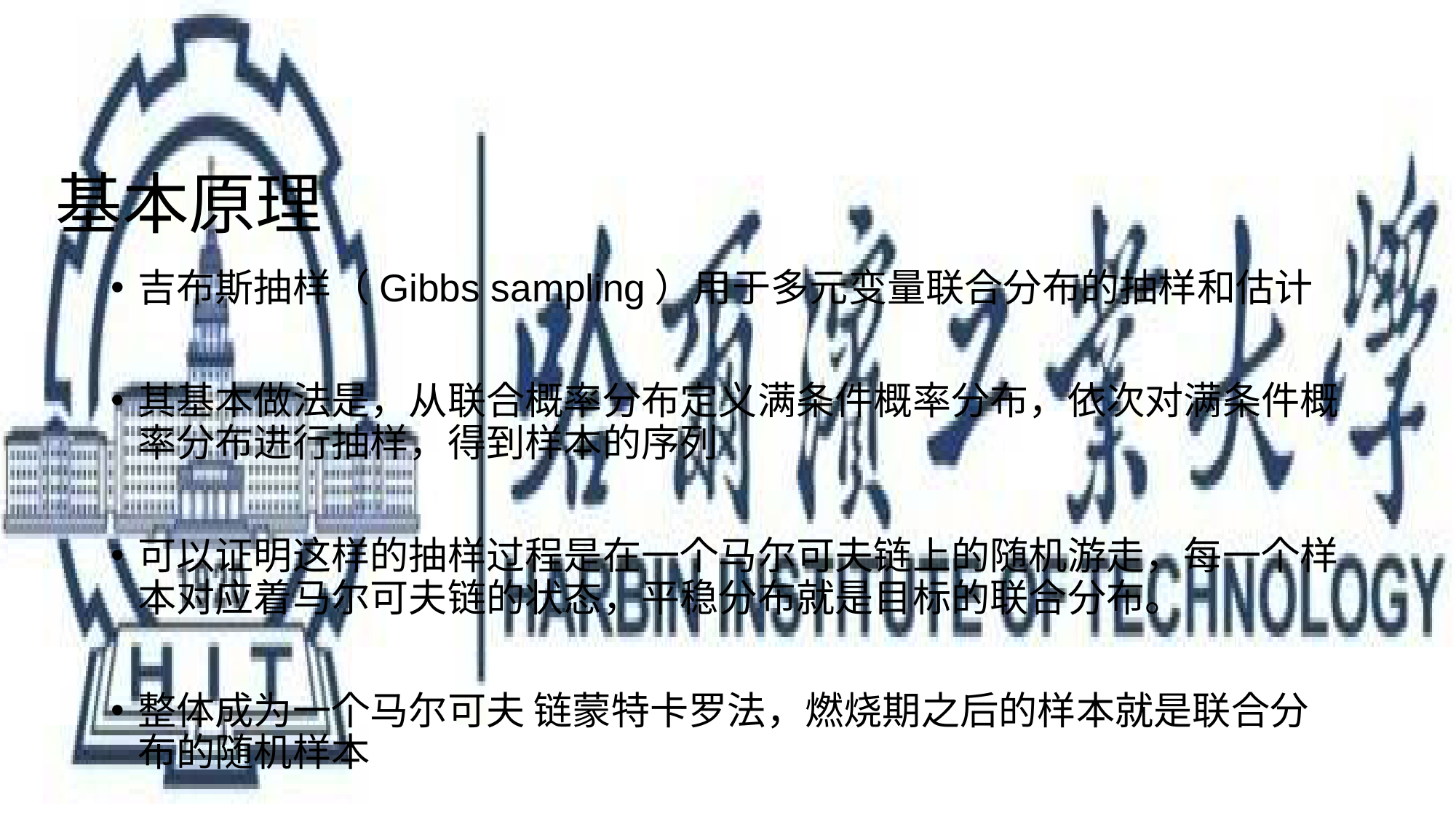

# 基本原理
吉布斯抽样（Gibbs sampling）用于多元变量联合分布的抽样和估计

其基本做法是，从联合概率分布定义满条件概率分布，依次对满条件概率分布进行抽样，得到样本的序列

可以证明这样的抽样过程是在一个马尔可夫链上的随机游走，每一个样本对应着马尔可夫链的状态，平稳分布就是目标的联合分布。

整体成为一个马尔可夫 链蒙特卡罗法，燃烧期之后的样本就是联合分布的随机样本